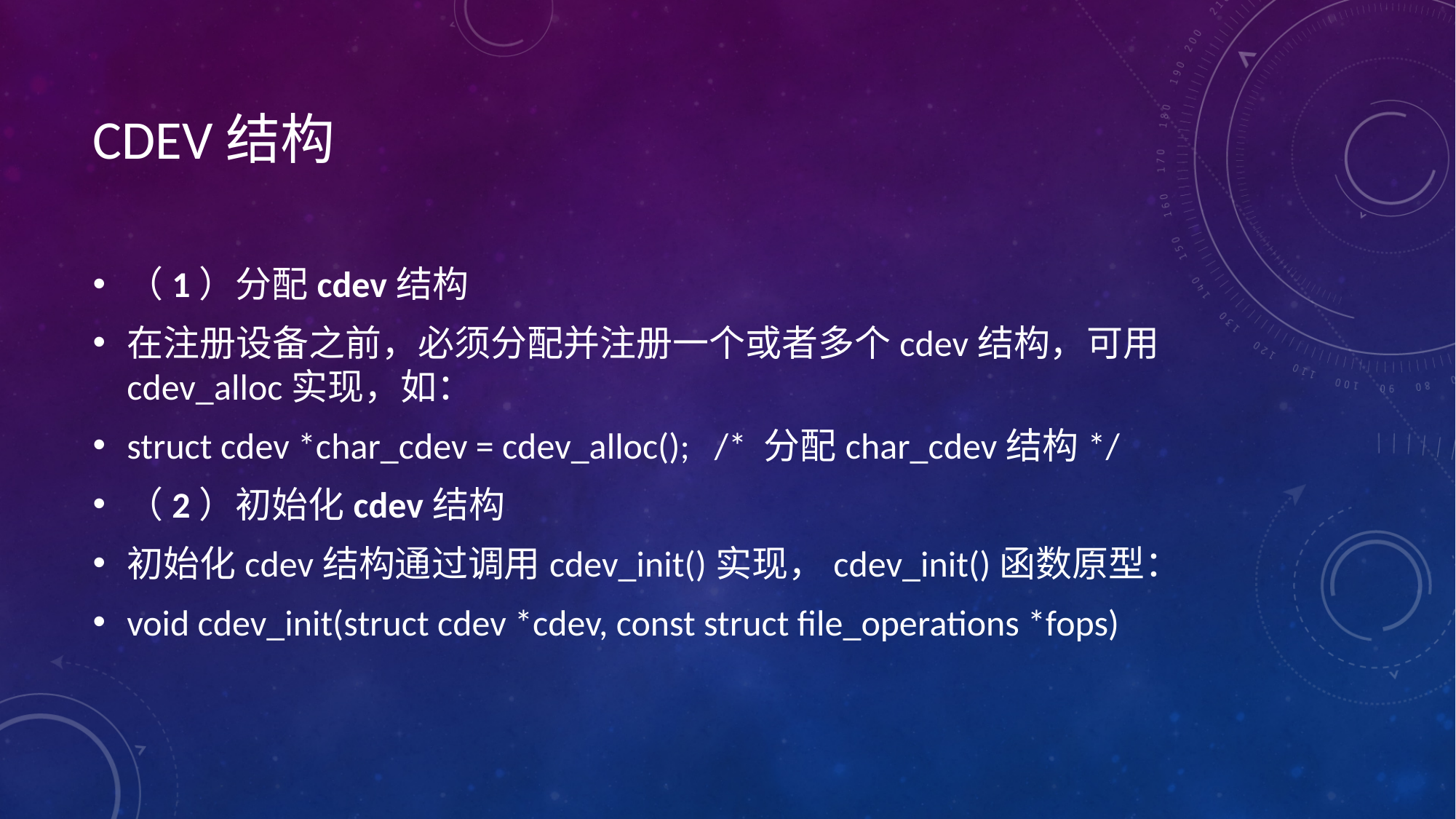

# cdev结构
（1）分配cdev结构
在注册设备之前，必须分配并注册一个或者多个cdev结构，可用cdev_alloc实现，如：
struct cdev *char_cdev = cdev_alloc();   /* 分配char_cdev结构*/
（2）初始化cdev结构
初始化cdev结构通过调用cdev_init()实现，cdev_init()函数原型：
void cdev_init(struct cdev *cdev, const struct file_operations *fops)